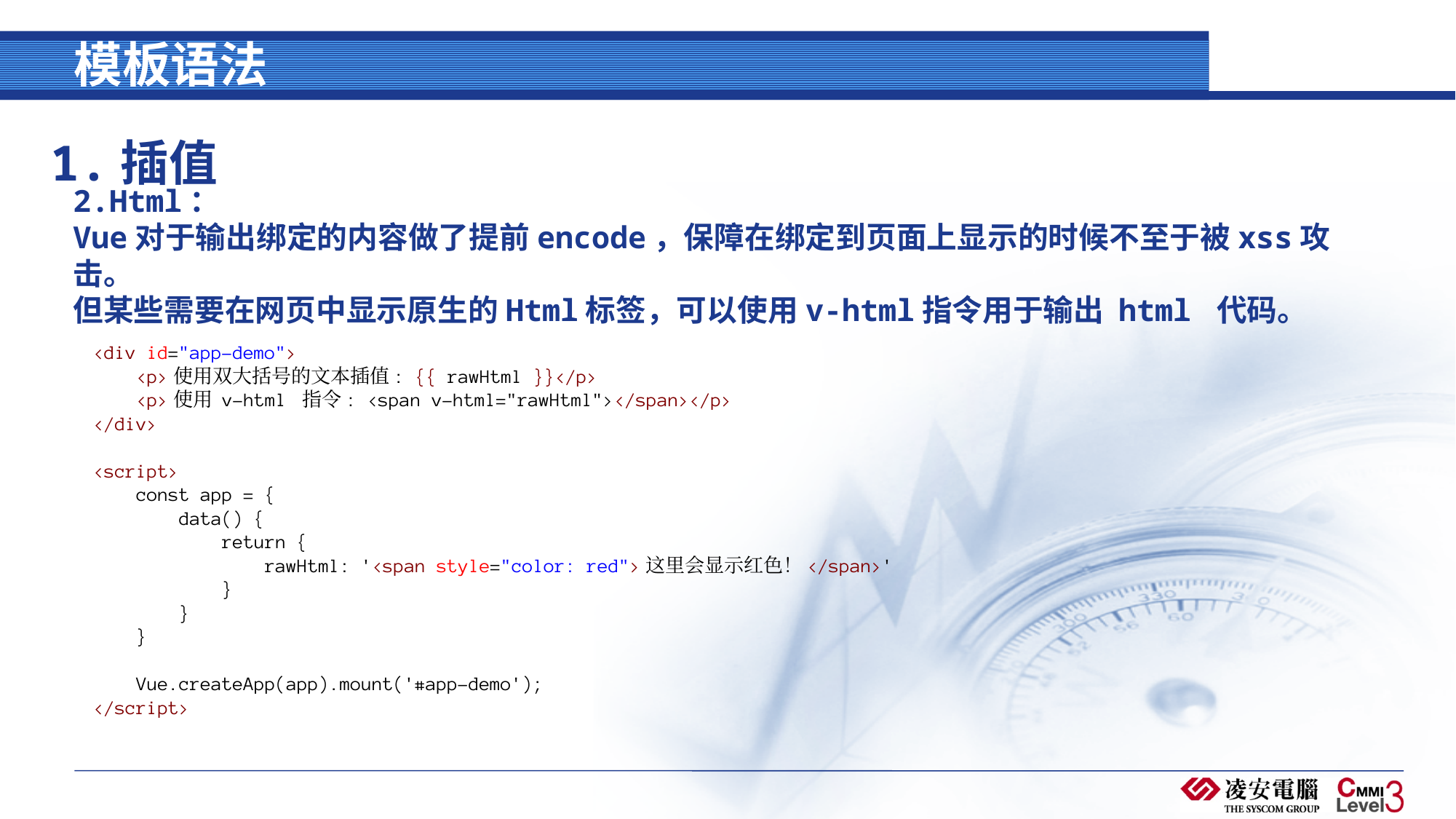

# 模板语法
1.插值
2.Html：
Vue对于输出绑定的内容做了提前encode，保障在绑定到页面上显示的时候不至于被xss攻击。
但某些需要在网页中显示原生的Html标签，可以使用v-html指令用于输出 html 代码。

<div id="app-demo">
    <p>使用双大括号的文本插值: {{ rawHtml }}</p>
    <p>使用 v-html 指令: <span v-html="rawHtml"></span></p>
</div>
<script>
    const app = {
        data() {
            return {
                rawHtml: '<span style="color: red">这里会显示红色！</span>'
            }
        }
    }
    Vue.createApp(app).mount('#app-demo');
</script>